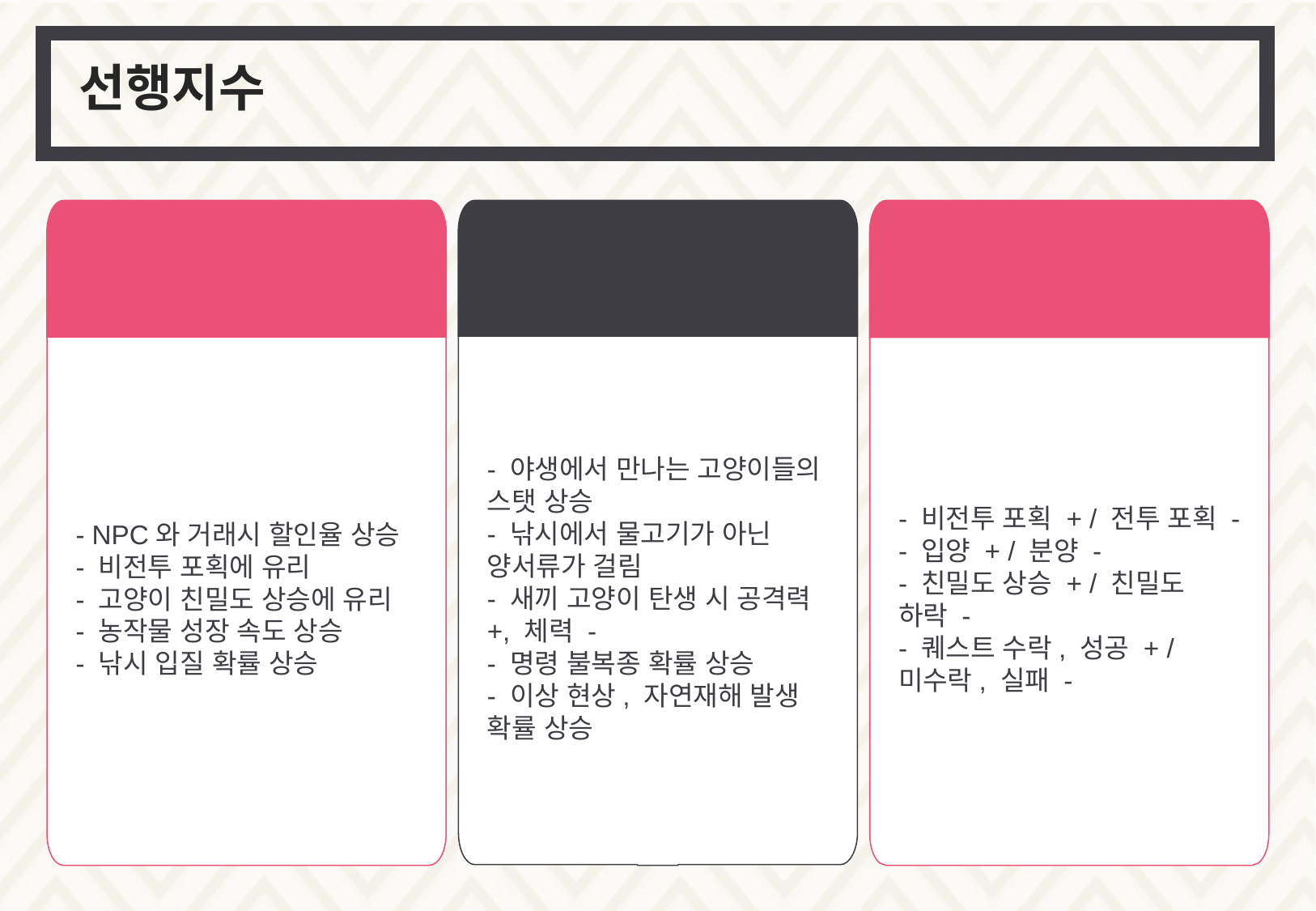

선행지수
높을 때
낮을 때
상승/감소 요인
- 야생에서 만나는 고양이들의 스탯 상승
- 낚시에서 물고기가 아닌 양서류가 걸림
- 새끼 고양이 탄생 시 공격력 +, 체력 -
- 명령 불복종 확률 상승
- 이상 현상, 자연재해 발생 확률 상승
- NPC와 거래시 할인율 상승
- 비전투 포획에 유리
- 고양이 친밀도 상승에 유리
- 농작물 성장 속도 상승
- 낚시 입질 확률 상승
- 비전투 포획 + / 전투 포획 -
- 입양 + / 분양 -
- 친밀도 상승 + / 친밀도 하락 -
- 퀘스트 수락, 성공 + / 미수락, 실패 -